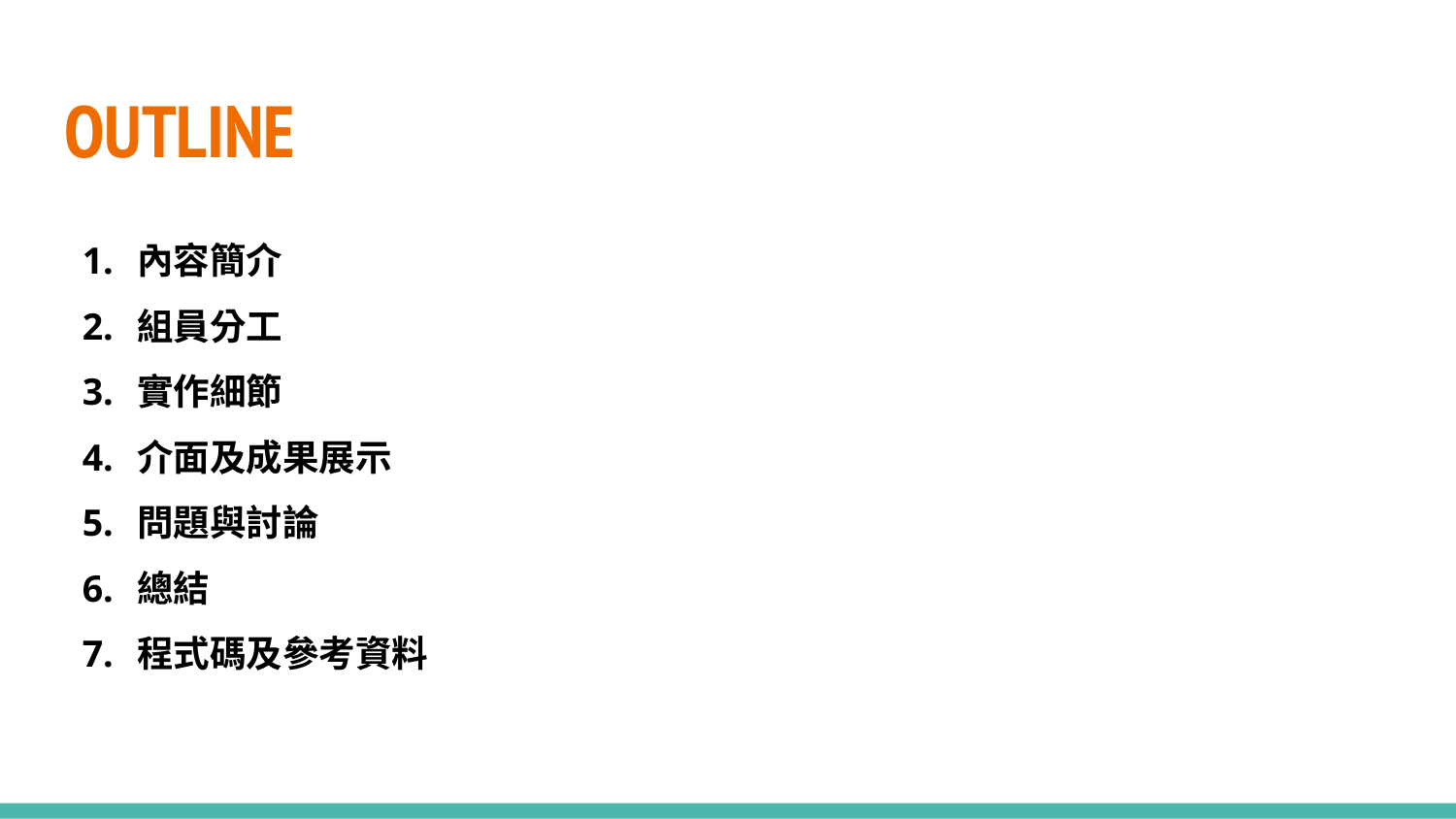

# OUTLINE
內容簡介
組員分工
實作細節
介面及成果展示
問題與討論
總結
程式碼及參考資料